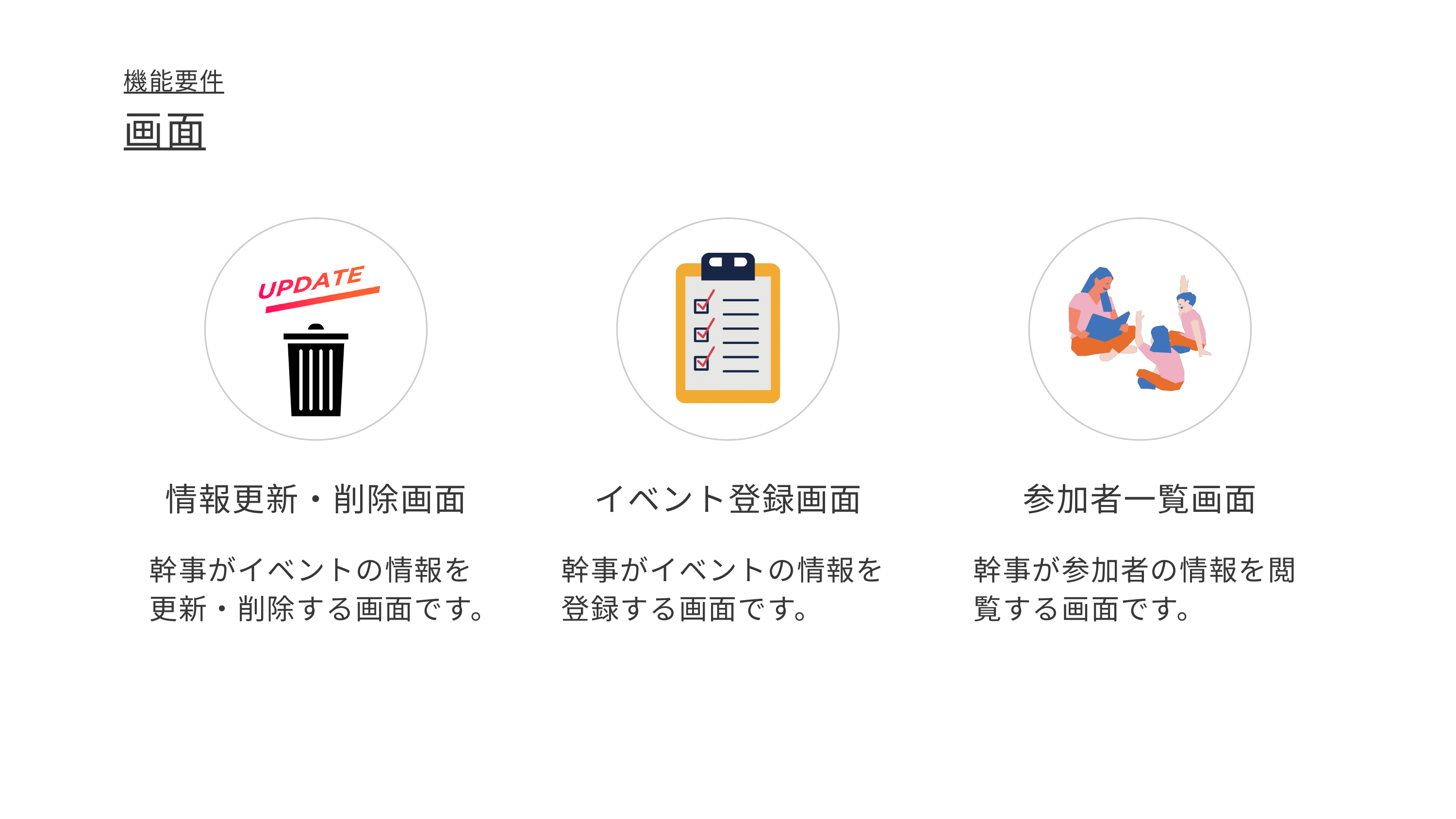

機能要件
画面

情報更新・削除画面
イベント登録画面
参加者一覧画面
幹事がイベントの情報を更新・削除する画面です。
幹事がイベントの情報を登録する画面です。
幹事が参加者の情報を閲覧する画面です。